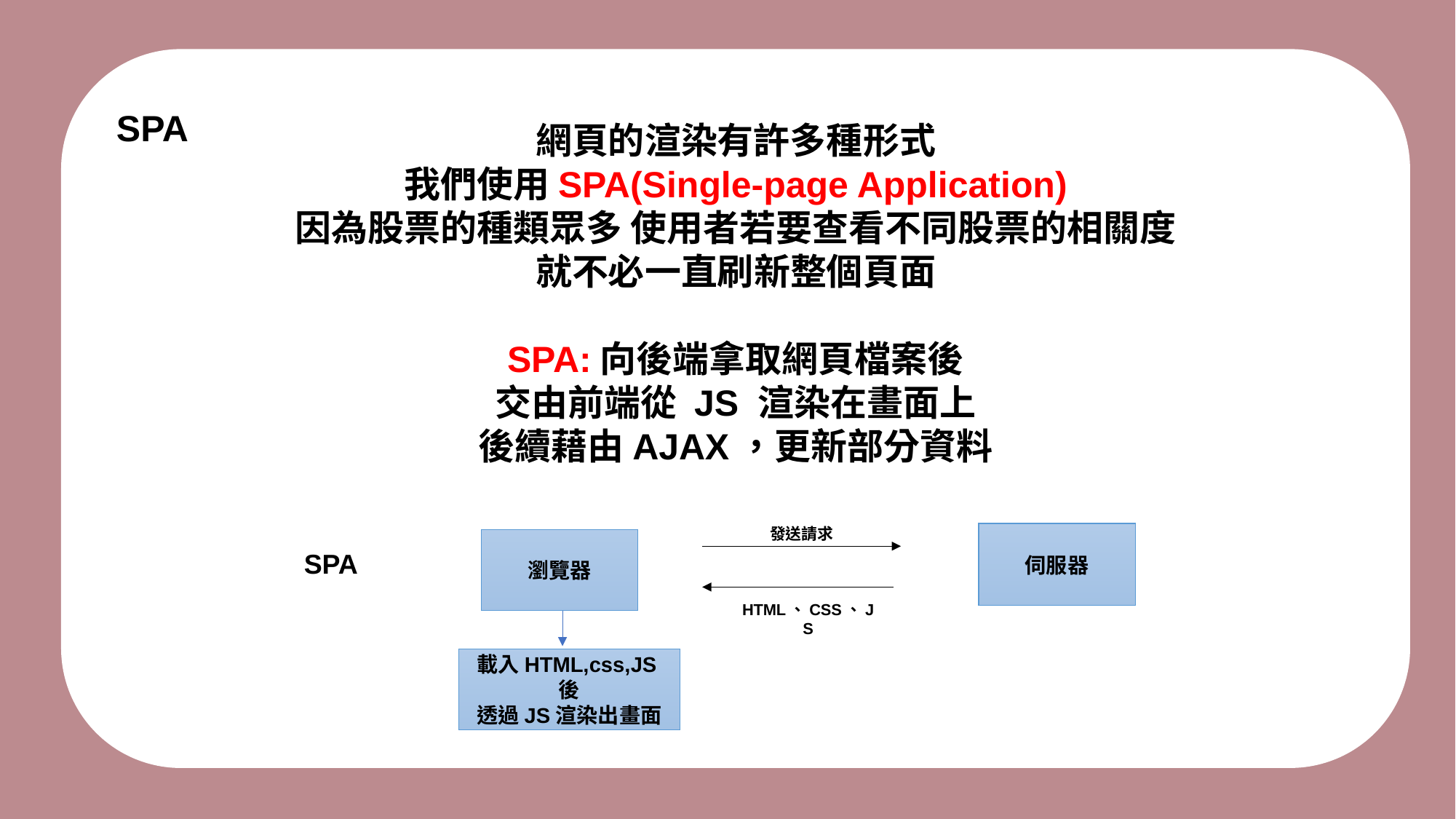

SPA
網頁的渲染有許多種形式
我們使用SPA(Single-page Application)
因為股票的種類眾多 使用者若要查看不同股票的相關度
就不必一直刷新整個頁面

SPA:向後端拿取網頁檔案後
交由前端從 JS 渲染在畫面上
後續藉由AJAX，更新部分資料

發送請求
伺服器
瀏覽器
SPA
HTML、CSS、JS
載入HTML,css,JS後
透過JS渲染出畫面